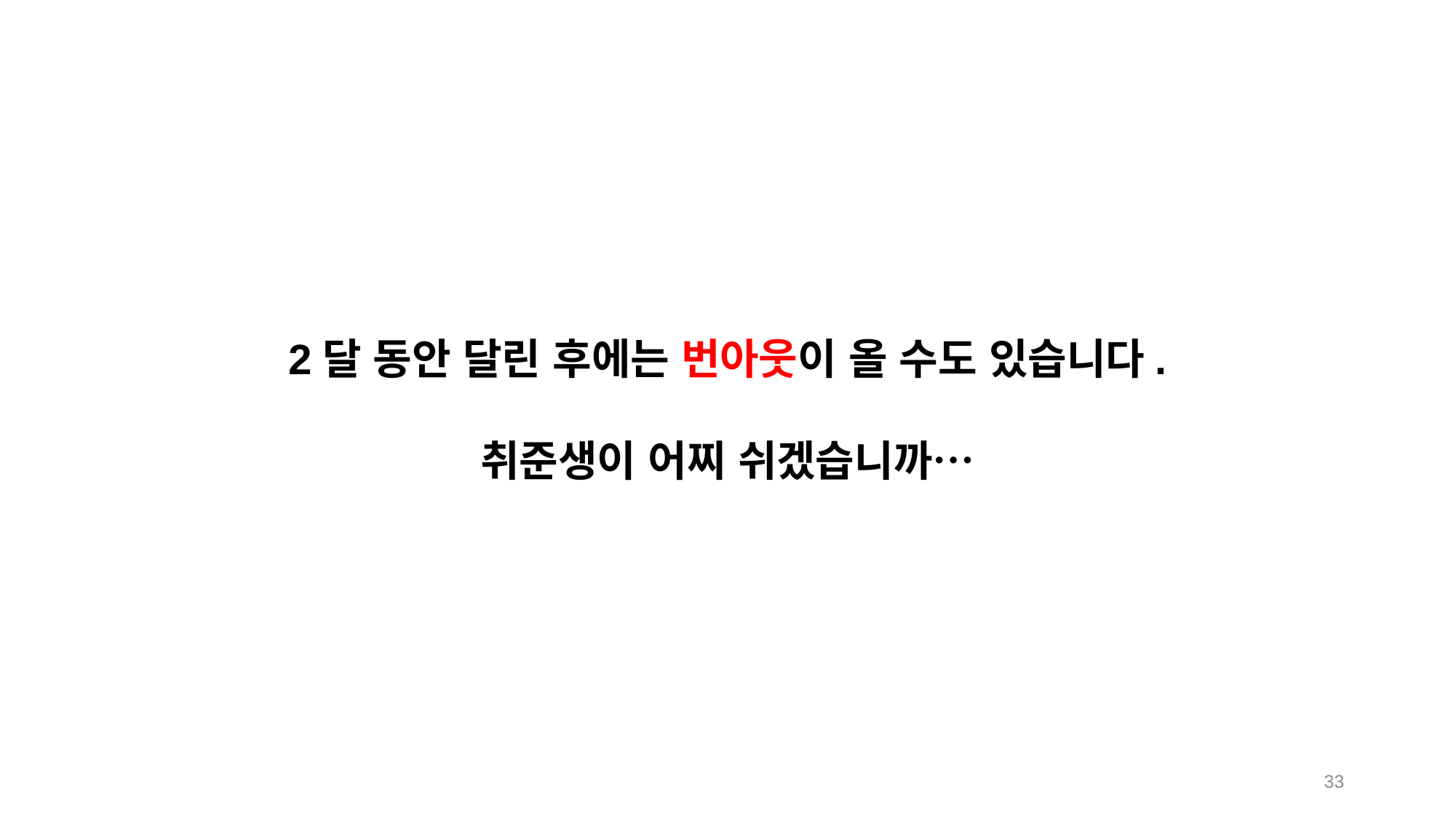

2달 동안 달린 후에는 번아웃이 올 수도 있습니다.

취준생이 어찌 쉬겠습니까…
33